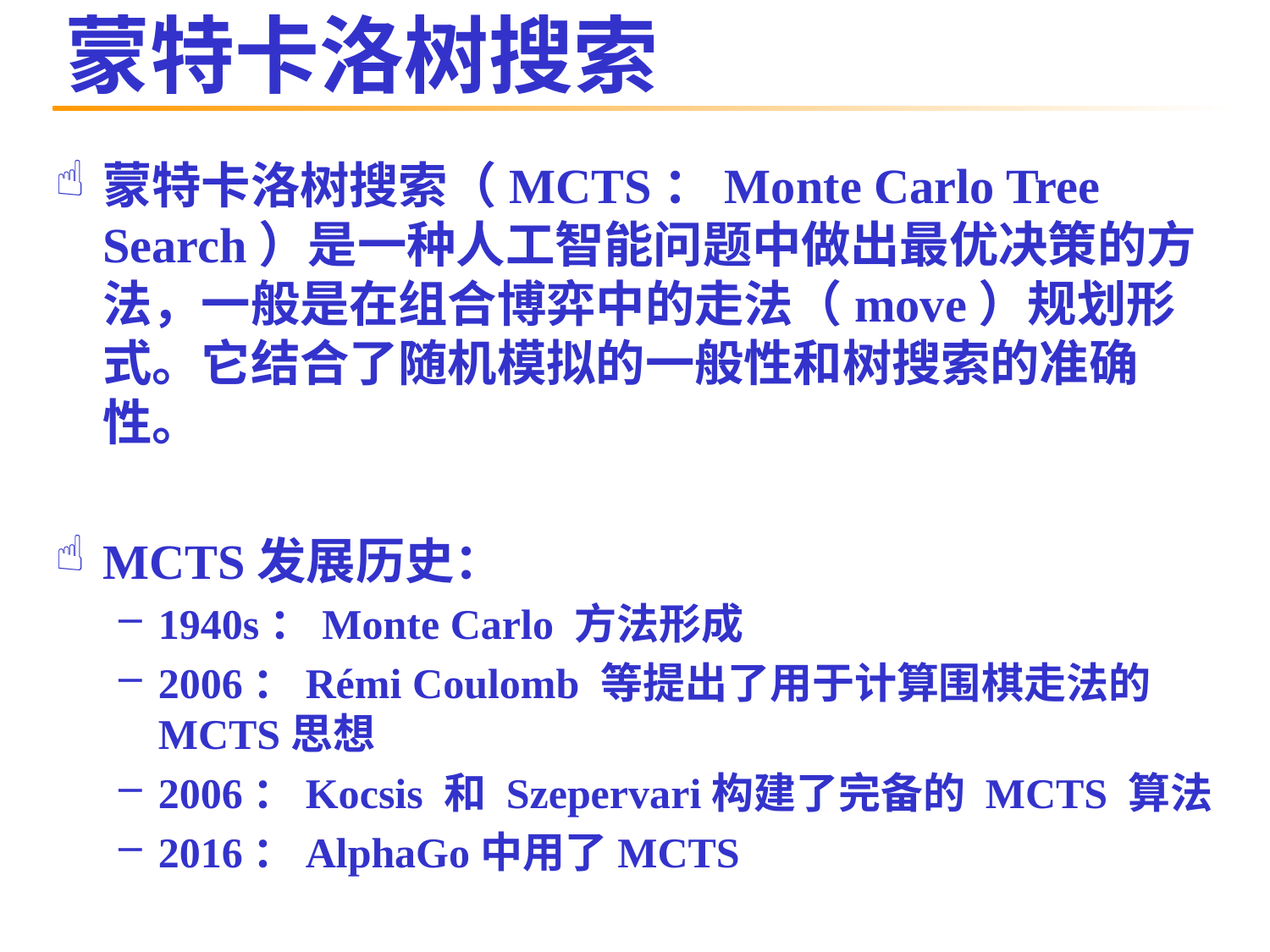

# 蒙特卡洛树搜索
蒙特卡洛树搜索（MCTS：Monte Carlo Tree Search）是一种人工智能问题中做出最优决策的方法，一般是在组合博弈中的走法（move）规划形式。它结合了随机模拟的一般性和树搜索的准确性。

MCTS发展历史：
1940s：Monte Carlo 方法形成
2006：Rémi Coulomb 等提出了用于计算围棋走法的MCTS思想
2006：Kocsis 和 Szepervari构建了完备的 MCTS 算法
2016：AlphaGo中用了MCTS